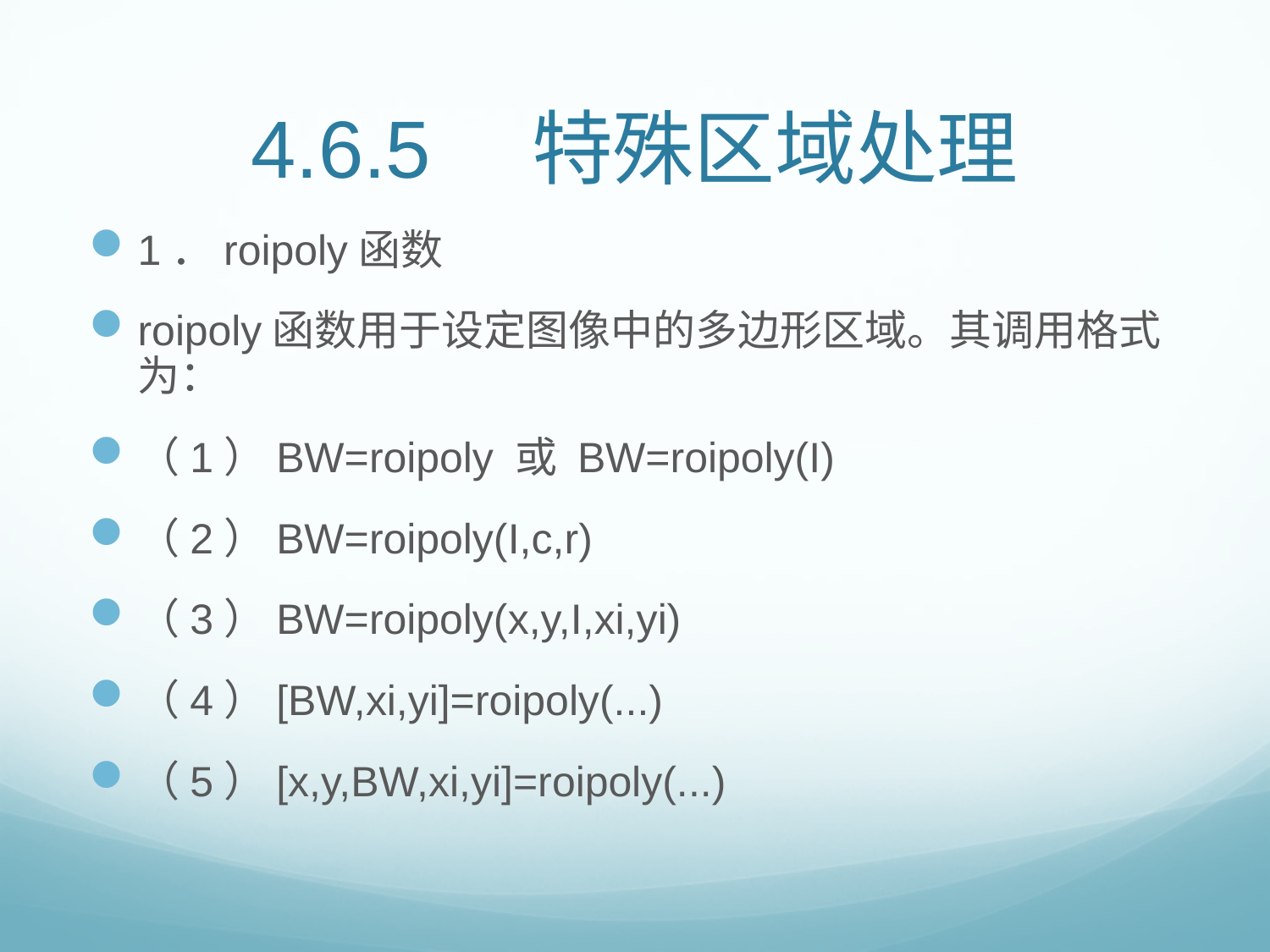

# 4.6.5　特殊区域处理
1．roipoly函数
roipoly函数用于设定图像中的多边形区域。其调用格式为：
（1）BW=roipoly 或 BW=roipoly(I)
（2）BW=roipoly(I,c,r)
（3）BW=roipoly(x,y,I,xi,yi)
（4）[BW,xi,yi]=roipoly(...)
（5）[x,y,BW,xi,yi]=roipoly(...)